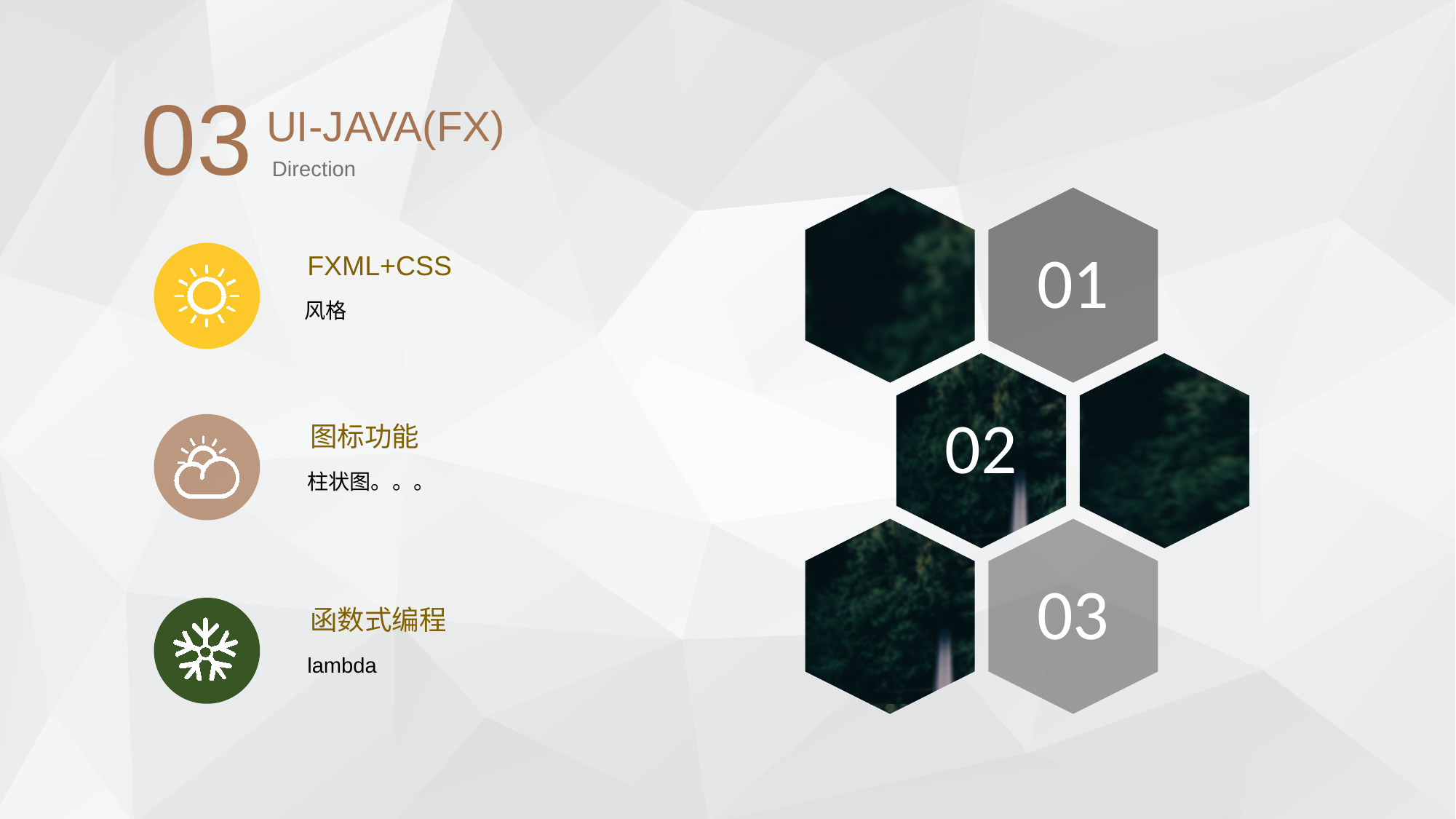

03
UI-JAVA(FX)
Direction
01

02

03

FXML+CSS

风格

图标功能
柱状图。。。

函数式编程
lambda